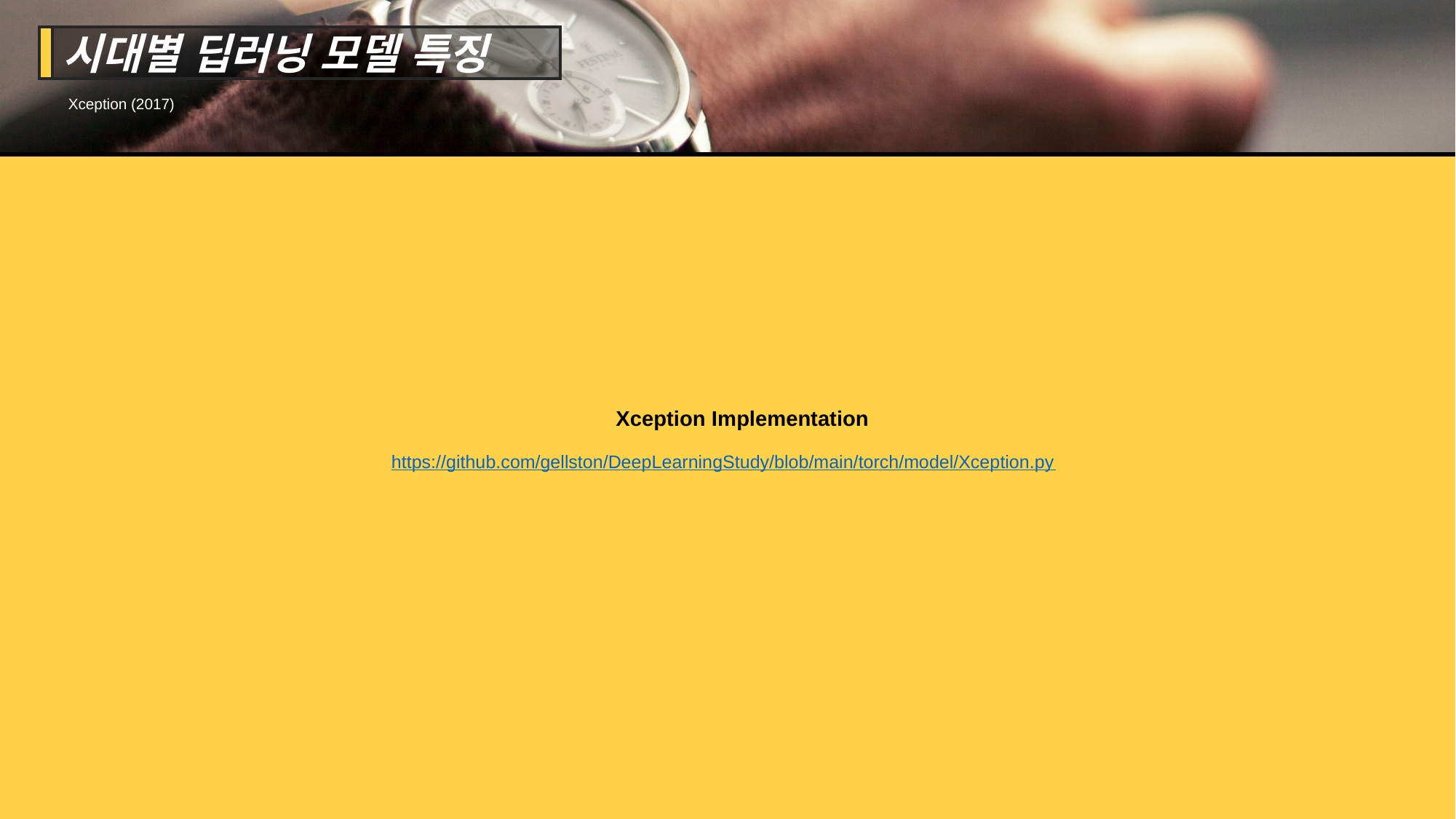

시대별 딥러닝 모델 특징
Xception (2017)
Xception Implementation
https://github.com/gellston/DeepLearningStudy/blob/main/torch/model/Xception.py